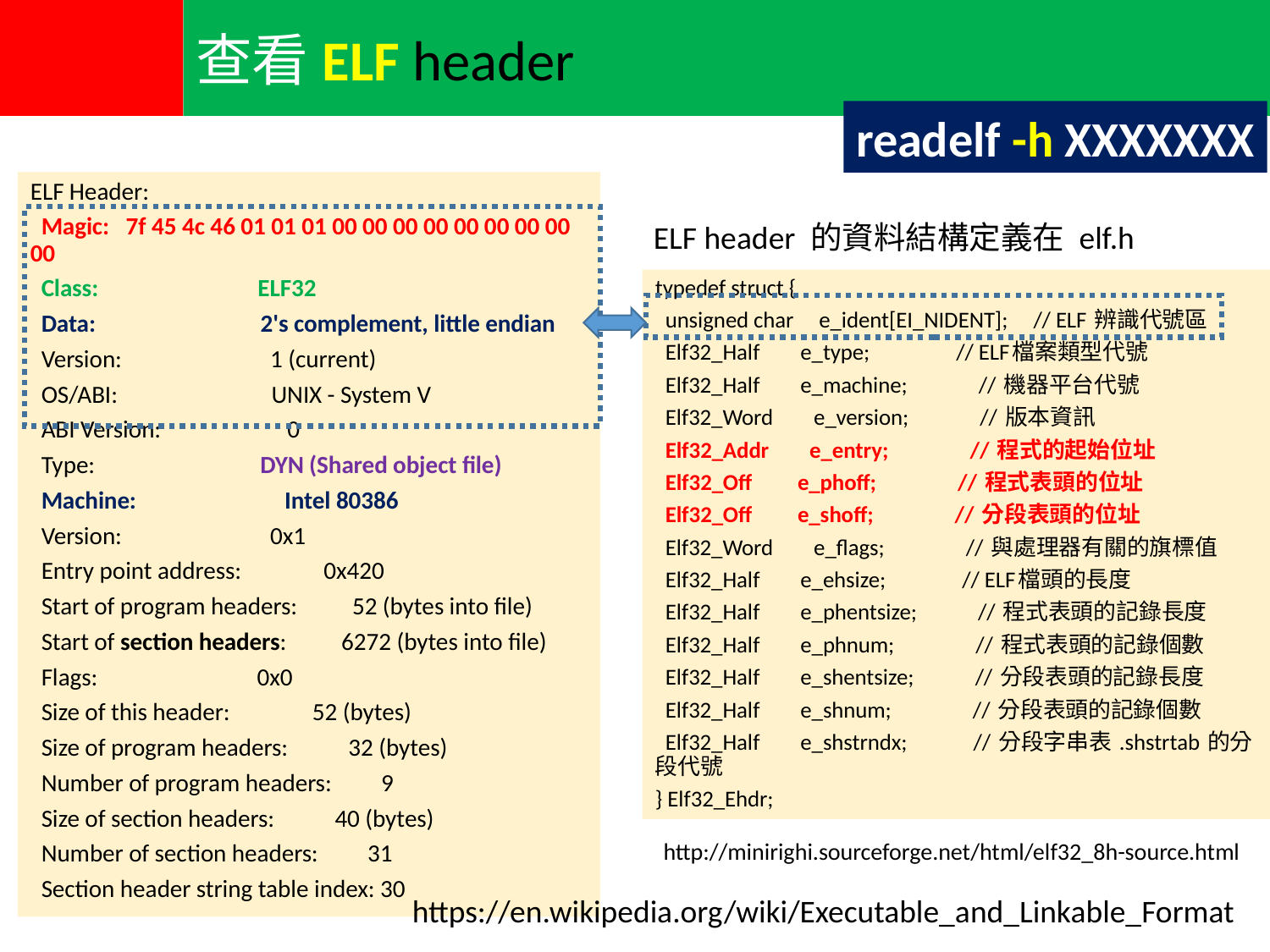

查看ELF header
readelf -h XXXXXXX
ELF Header:
  Magic:   7f 45 4c 46 01 01 01 00 00 00 00 00 00 00 00 00
  Class:                             ELF32
  Data:                              2's complement, little endian
  Version:                           1 (current)
  OS/ABI:                            UNIX - System V
  ABI Version:                       0
  Type:                              DYN (Shared object file)
  Machine:                           Intel 80386
  Version:                           0x1
  Entry point address:               0x420
  Start of program headers:          52 (bytes into file)
  Start of section headers:          6272 (bytes into file)
  Flags:                             0x0
  Size of this header:               52 (bytes)
  Size of program headers:           32 (bytes)
  Number of program headers:         9
  Size of section headers:           40 (bytes)
  Number of section headers:         31
  Section header string table index: 30

ELF header 的資料結構定義在 elf.h
typedef struct {
  unsigned char     e_ident[EI_NIDENT];     // ELF 辨識代號區
  Elf32_Half        e_type;                 // ELF檔案類型代號
  Elf32_Half        e_machine;              // 機器平台代號
  Elf32_Word        e_version;              // 版本資訊
  Elf32_Addr        e_entry;                // 程式的起始位址
  Elf32_Off         e_phoff;                // 程式表頭的位址
  Elf32_Off         e_shoff;                // 分段表頭的位址
  Elf32_Word        e_flags;                // 與處理器有關的旗標值
  Elf32_Half        e_ehsize;               // ELF檔頭的長度
  Elf32_Half        e_phentsize;            // 程式表頭的記錄長度
  Elf32_Half        e_phnum;                // 程式表頭的記錄個數
  Elf32_Half        e_shentsize;            // 分段表頭的記錄長度
  Elf32_Half        e_shnum;                // 分段表頭的記錄個數
  Elf32_Half        e_shstrndx;             // 分段字串表 .shstrtab 的分段代號
} Elf32_Ehdr;

http://minirighi.sourceforge.net/html/elf32_8h-source.html
https://en.wikipedia.org/wiki/Executable_and_Linkable_Format